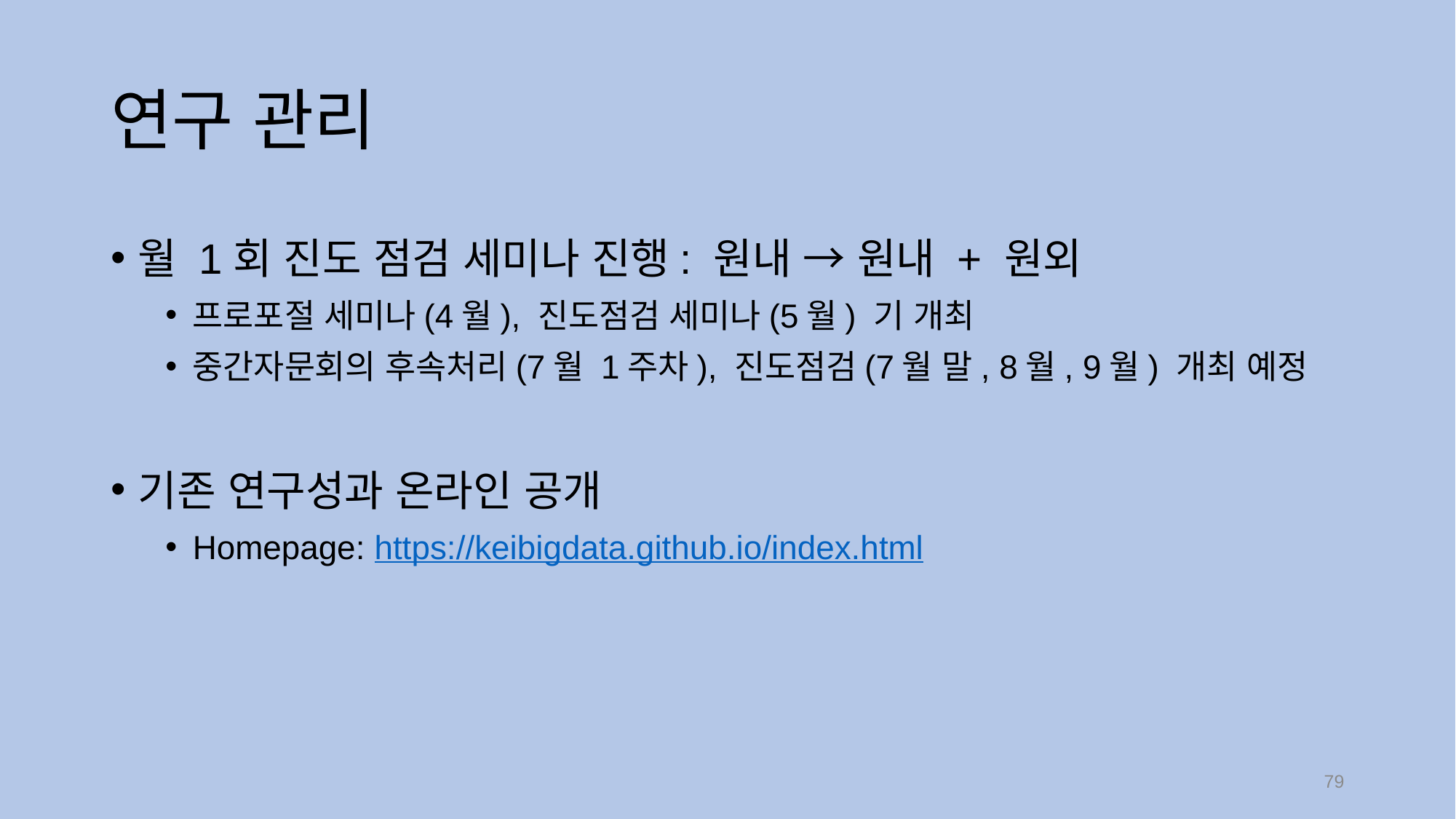

# 연구 관리
월 1회 진도 점검 세미나 진행: 원내 → 원내 + 원외
프로포절 세미나(4월), 진도점검 세미나(5월) 기 개최
중간자문회의 후속처리(7월 1주차), 진도점검(7월 말, 8월, 9월) 개최 예정

기존 연구성과 온라인 공개
Homepage: https://keibigdata.github.io/index.html

79